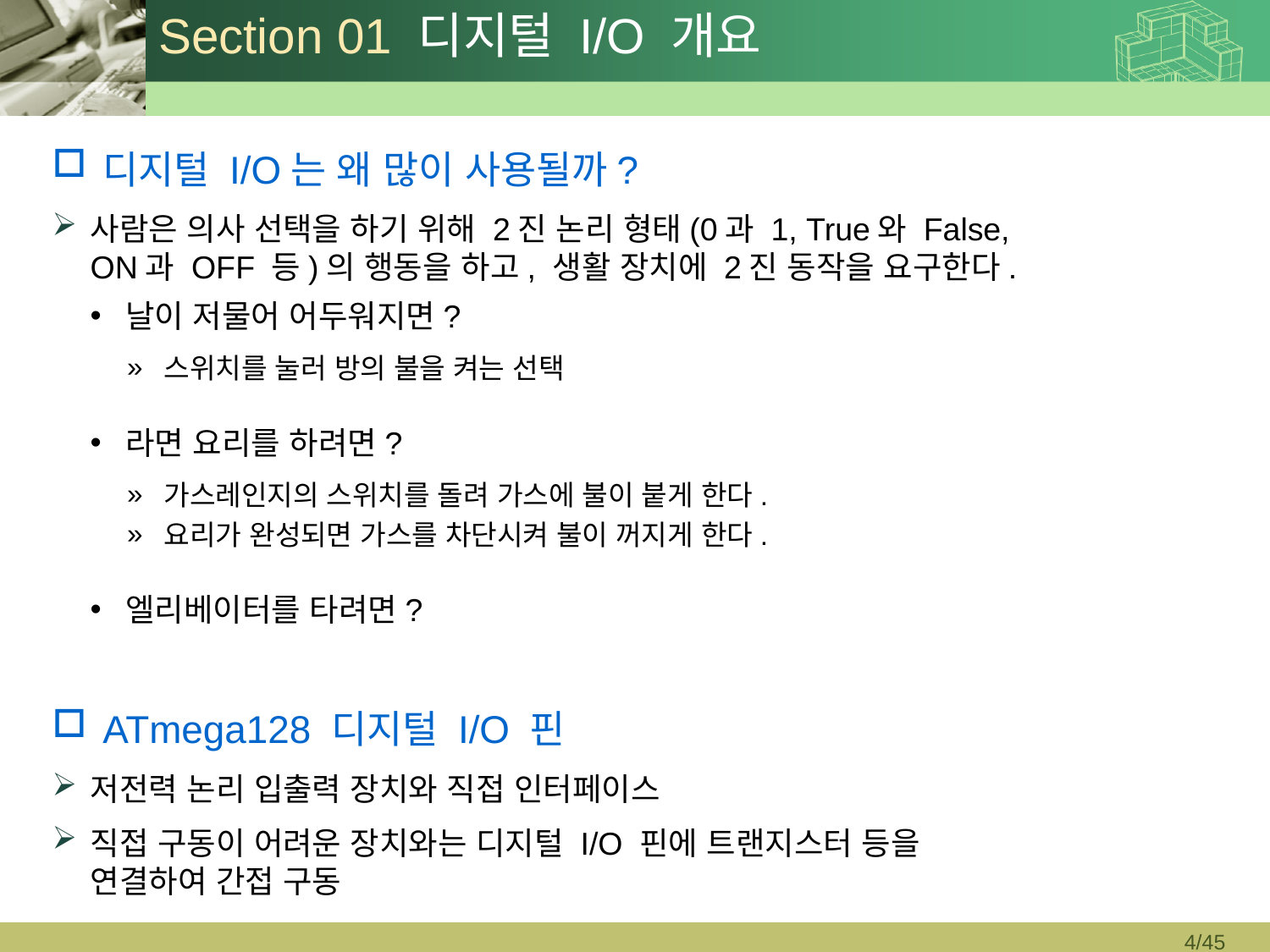

# Section 01 디지털 I/O 개요
디지털 I/O는 왜 많이 사용될까?
사람은 의사 선택을 하기 위해 2진 논리 형태(0과 1, True와 False,
ON과 OFF 등)의 행동을 하고, 생활 장치에 2진 동작을 요구한다.
날이 저물어 어두워지면?
스위치를 눌러 방의 불을 켜는 선택
라면 요리를 하려면?
가스레인지의 스위치를 돌려 가스에 불이 붙게 한다.
요리가 완성되면 가스를 차단시켜 불이 꺼지게 한다.
엘리베이터를 타려면?

ATmega128 디지털 I/O 핀
저전력 논리 입출력 장치와 직접 인터페이스
직접 구동이 어려운 장치와는 디지털 I/O 핀에 트랜지스터 등을
연결하여 간접 구동